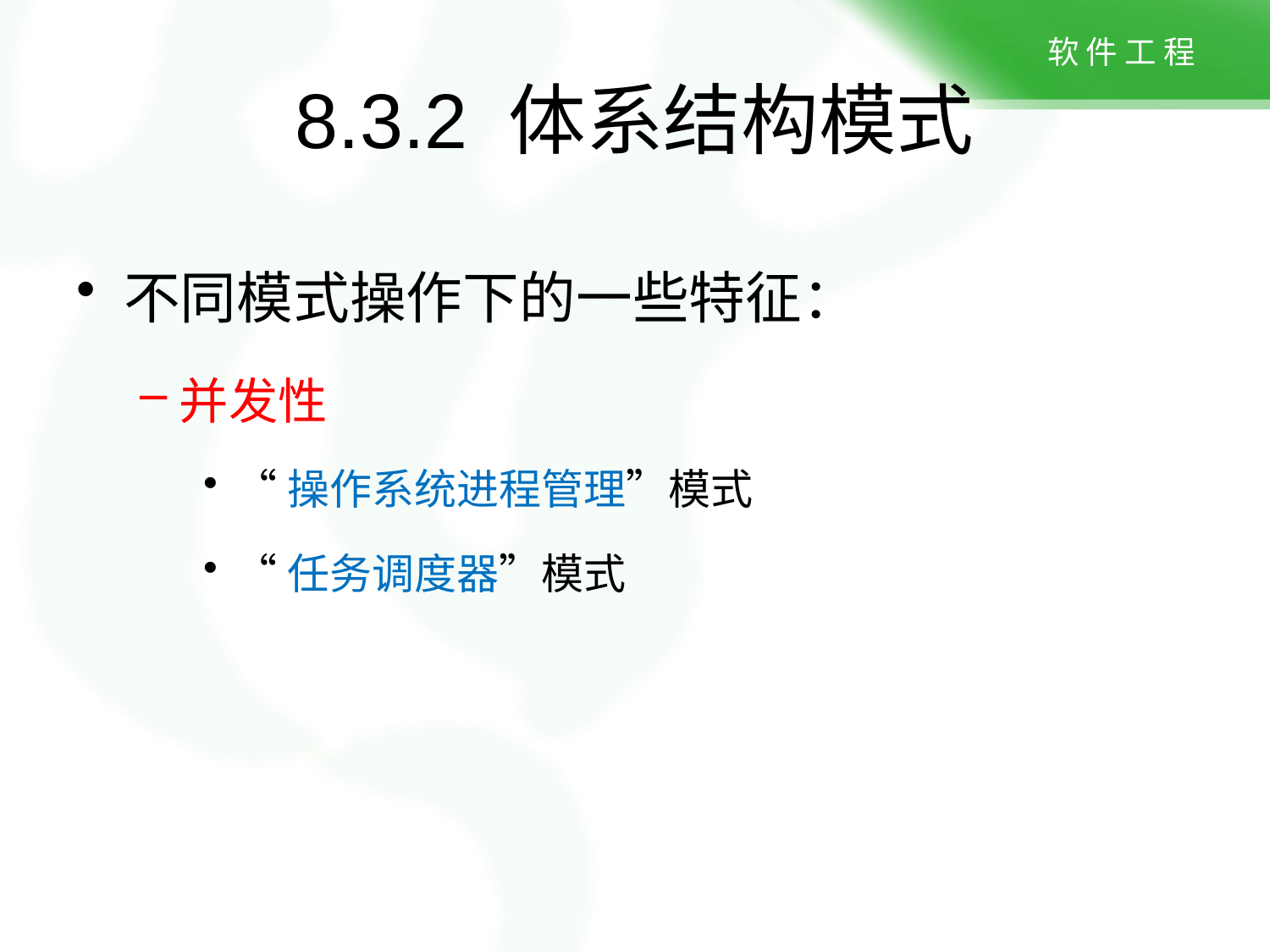

8.3.2 体系结构模式
不同模式操作下的一些特征：
并发性
“操作系统进程管理”模式
“任务调度器”模式